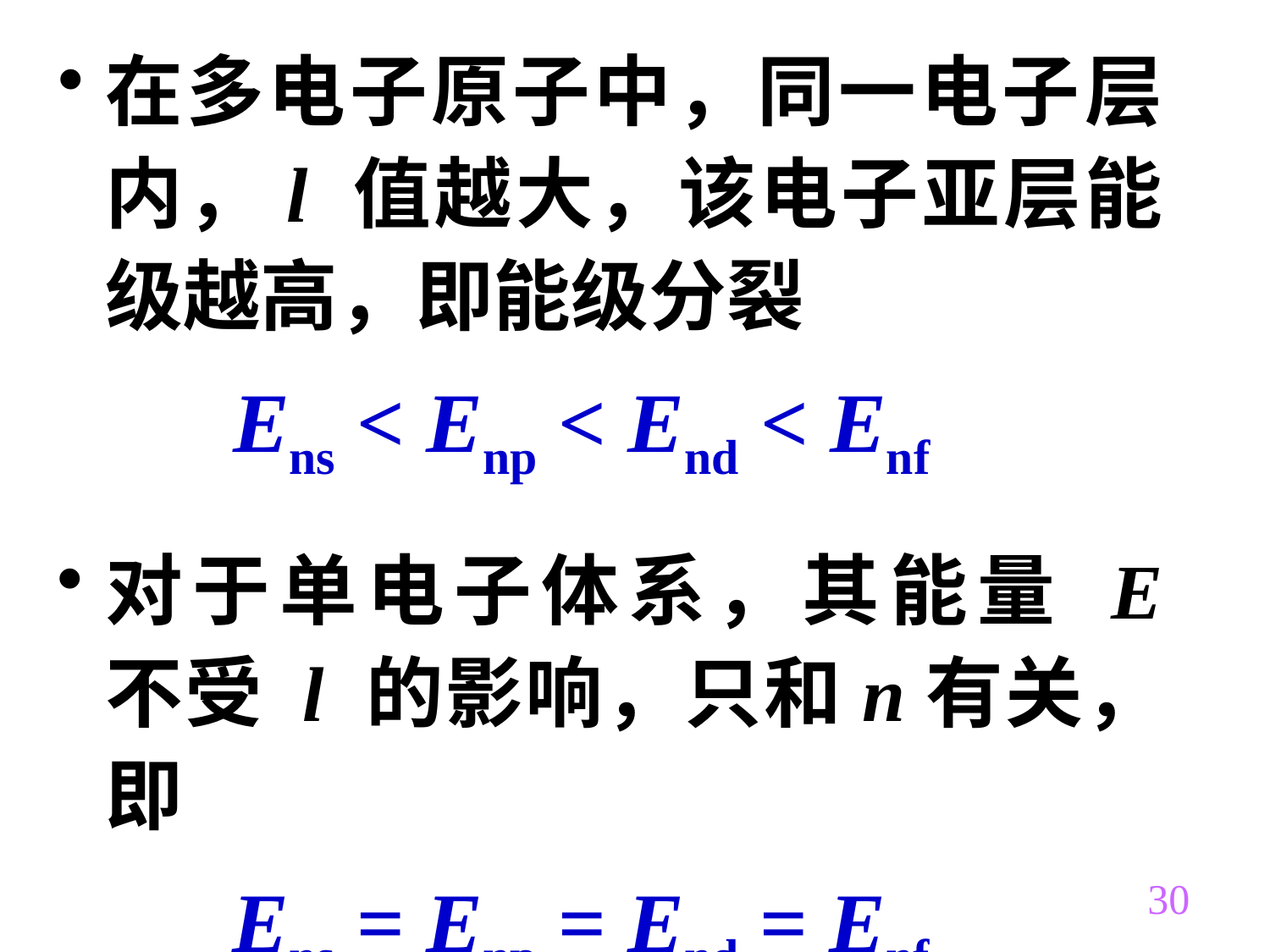

在多电子原子中，同一电子层内，l 值越大，该电子亚层能级越高，即能级分裂
         Ens < Enp < End < Enf
对于单电子体系，其能量 E 不受 l 的影响，只和n有关，即
         Ens = Enp = End = Enf